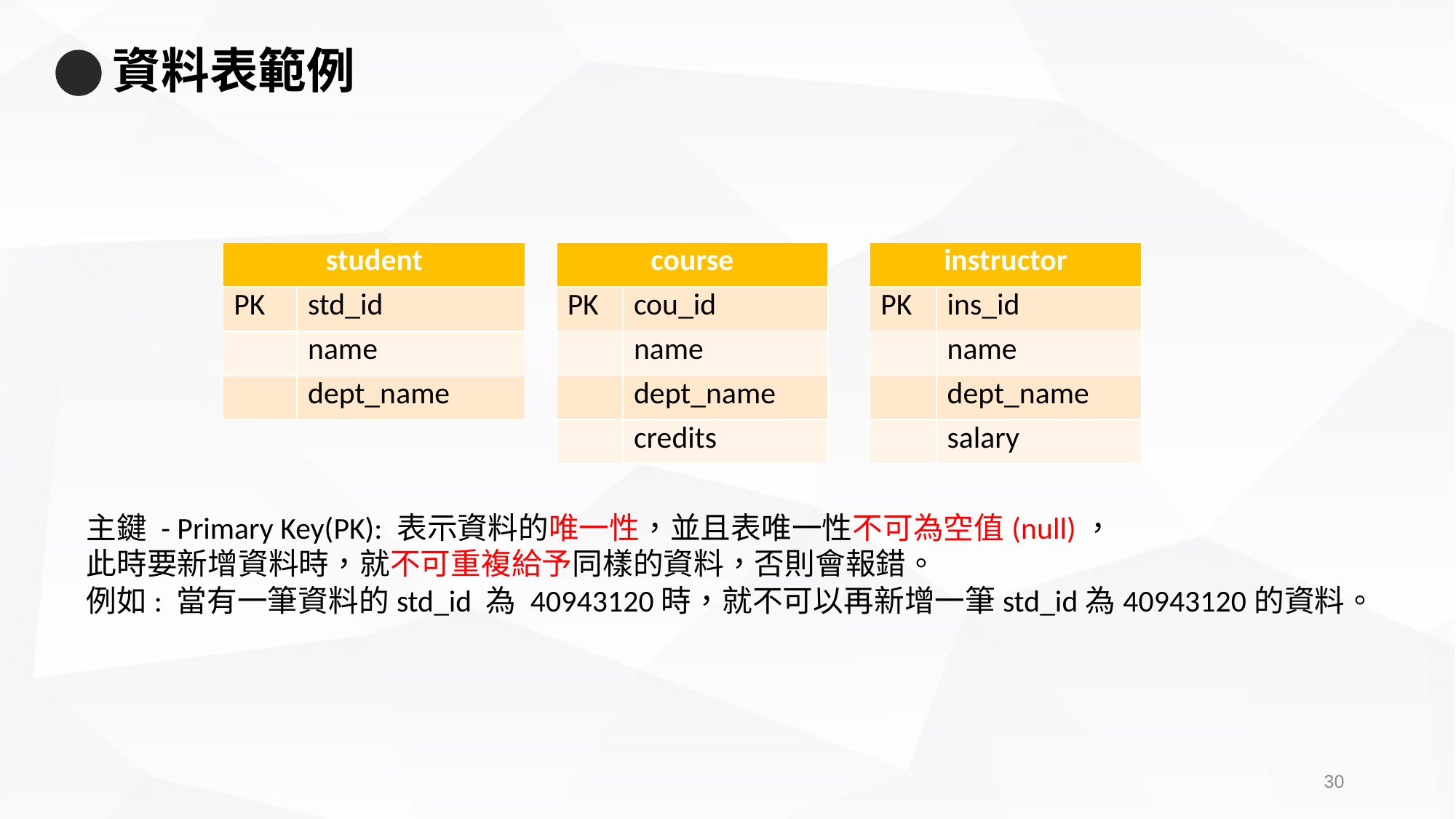

# 資料表範例
| course |  |
| --- | --- |
| PK | cou\_id |
|  | name |
|  | dept\_name |
|  | credits |
| instructor |  |
| --- | --- |
| PK | ins\_id |
|  | name |
|  | dept\_name |
|  | salary |
| student |  |
| --- | --- |
| PK | std\_id |
|  | name |
|  | dept\_name |
主鍵 - Primary Key(PK): 表示資料的唯一性，並且表唯一性不可為空值(null)，
此時要新增資料時，就不可重複給予同樣的資料，否則會報錯。
例如: 當有一筆資料的std_id 為 40943120時，就不可以再新增一筆std_id為40943120的資料。
30